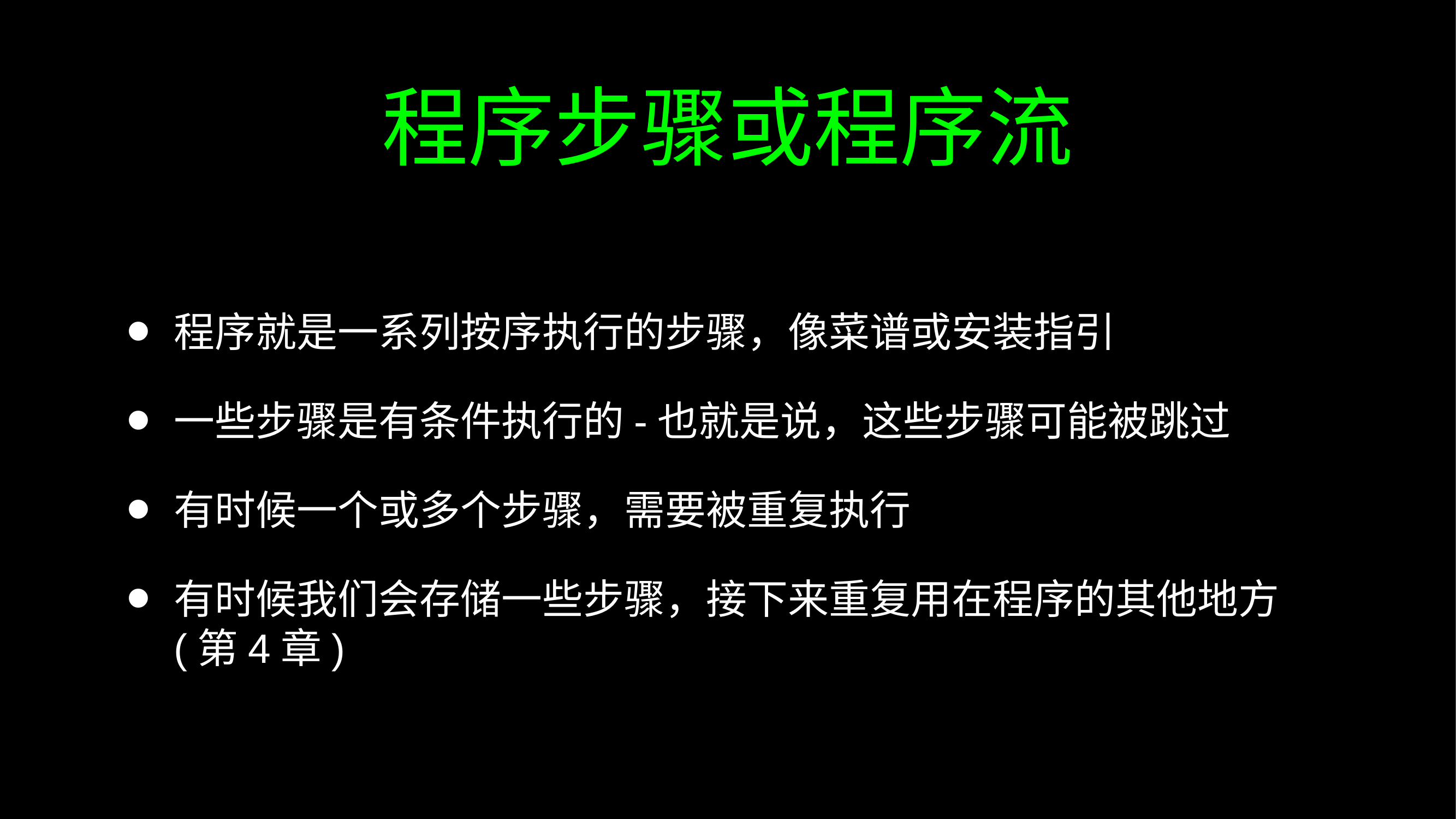

# 程序步骤或程序流
程序就是一系列按序执行的步骤，像菜谱或安装指引
一些步骤是有条件执行的-也就是说，这些步骤可能被跳过
有时候一个或多个步骤，需要被重复执行
有时候我们会存储一些步骤，接下来重复用在程序的其他地方 (第4章)